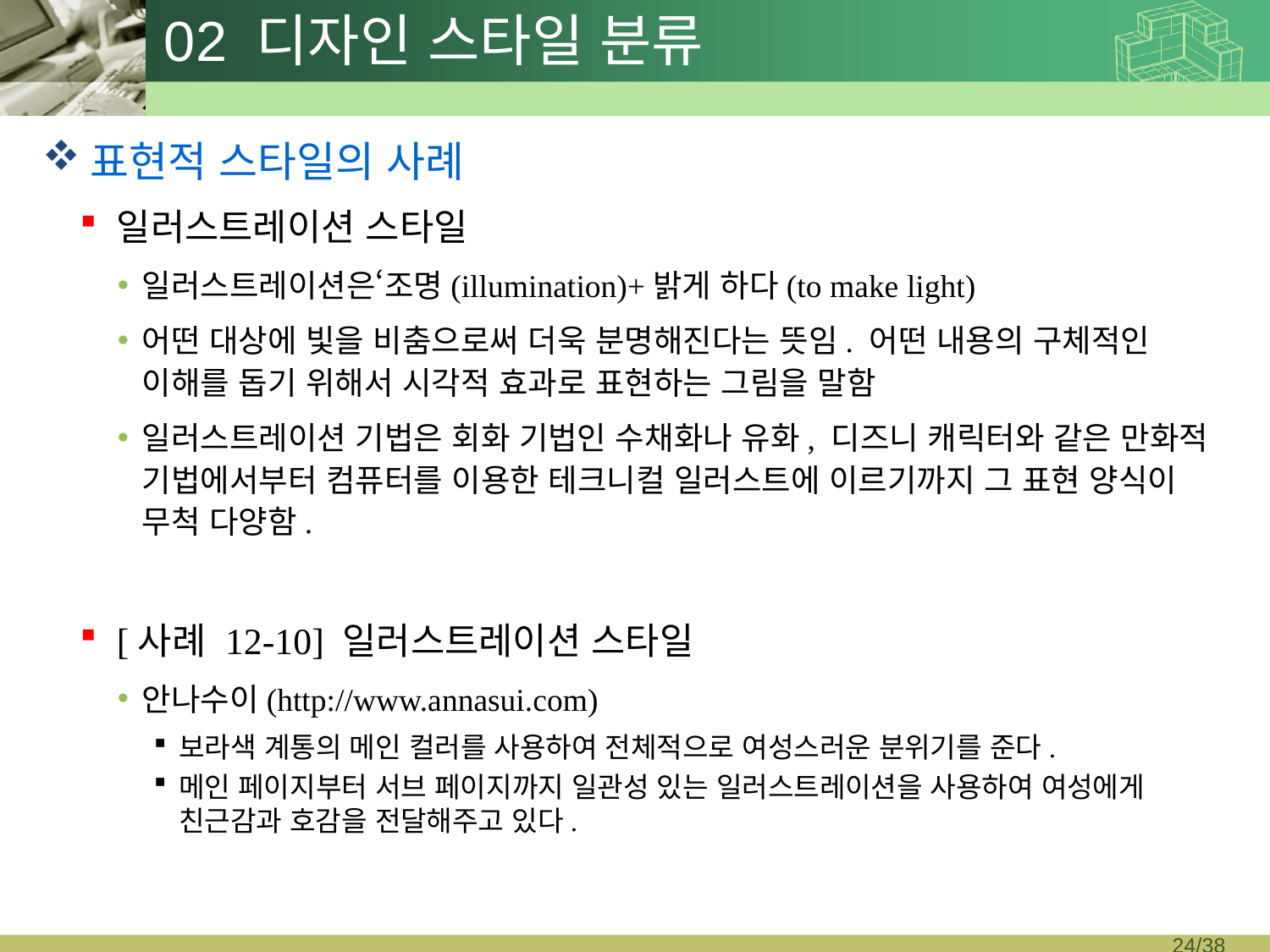

# 02 디자인 스타일 분류
표현적 스타일의 사례
일러스트레이션 스타일
일러스트레이션은‘조명(illumination)+밝게 하다(to make light)
어떤 대상에 빛을 비춤으로써 더욱 분명해진다는 뜻임. 어떤 내용의 구체적인 이해를 돕기 위해서 시각적 효과로 표현하는 그림을 말함
일러스트레이션 기법은 회화 기법인 수채화나 유화, 디즈니 캐릭터와 같은 만화적 기법에서부터 컴퓨터를 이용한 테크니컬 일러스트에 이르기까지 그 표현 양식이 무척 다양함.

[사례 12-10] 일러스트레이션 스타일
안나수이(http://www.annasui.com)
보라색 계통의 메인 컬러를 사용하여 전체적으로 여성스러운 분위기를 준다.
메인 페이지부터 서브 페이지까지 일관성 있는 일러스트레이션을 사용하여 여성에게 친근감과 호감을 전달해주고 있다.